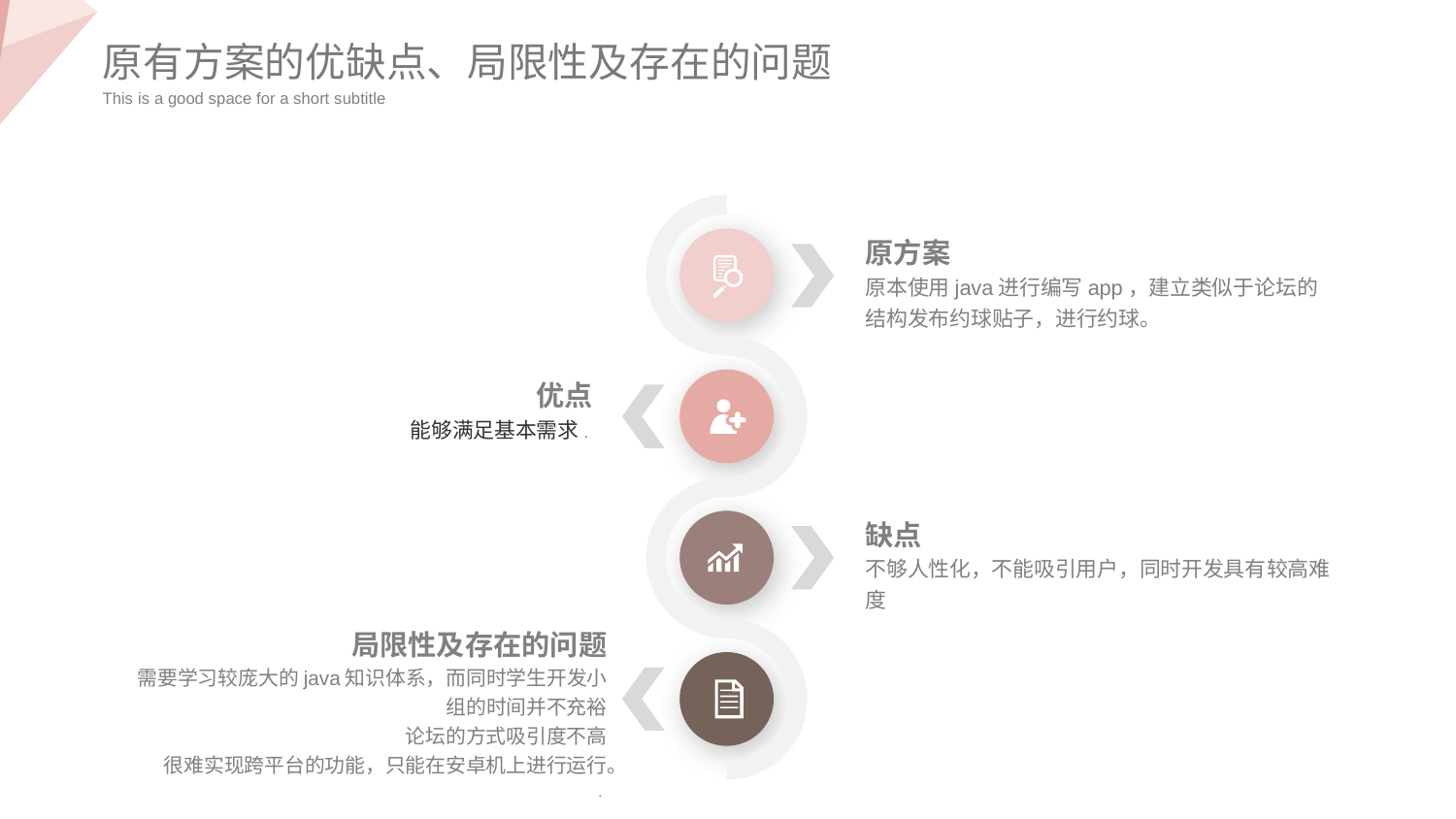

原有方案的优缺点、局限性及存在的问题
This is a good space for a short subtitle

原方案
原本使用java进行编写app，建立类似于论坛的结构发布约球贴子，进行约球。

优点
能够满足基本需求.

缺点
不够人性化，不能吸引用户，同时开发具有较高难度

局限性及存在的问题
需要学习较庞大的java知识体系，而同时学生开发小组的时间并不充裕
	论坛的方式吸引度不高
    很难实现跨平台的功能，只能在安卓机上进行运行。
.